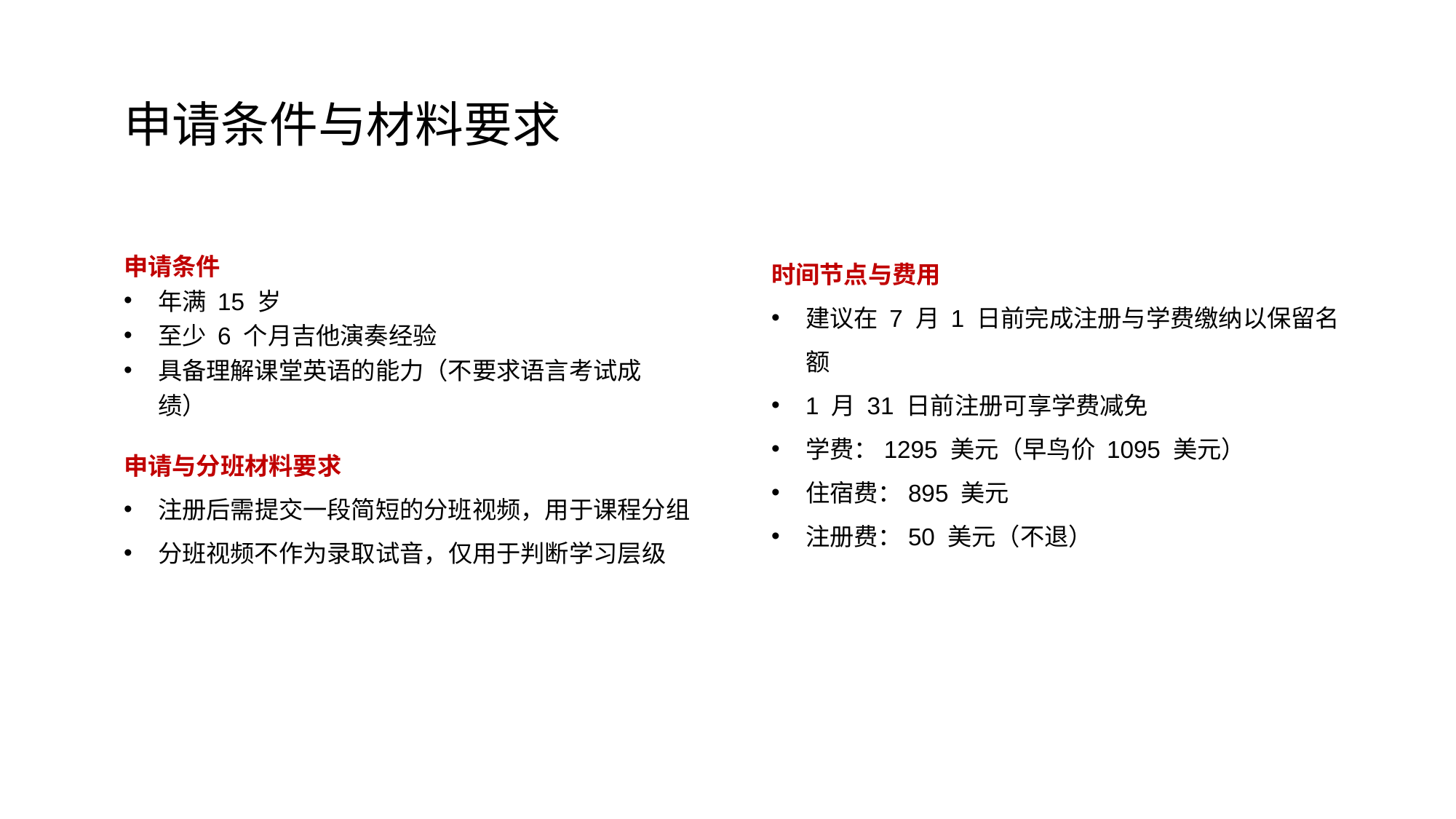

申请条件与材料要求
申请条件
年满 15 岁
至少 6 个月吉他演奏经验
具备理解课堂英语的能力（不要求语言考试成绩）
时间节点与费用
建议在 7 月 1 日前完成注册与学费缴纳以保留名额
1 月 31 日前注册可享学费减免
学费：1295 美元（早鸟价 1095 美元）
住宿费：895 美元
注册费：50 美元（不退）
申请与分班材料要求
注册后需提交一段简短的分班视频，用于课程分组
分班视频不作为录取试音，仅用于判断学习层级